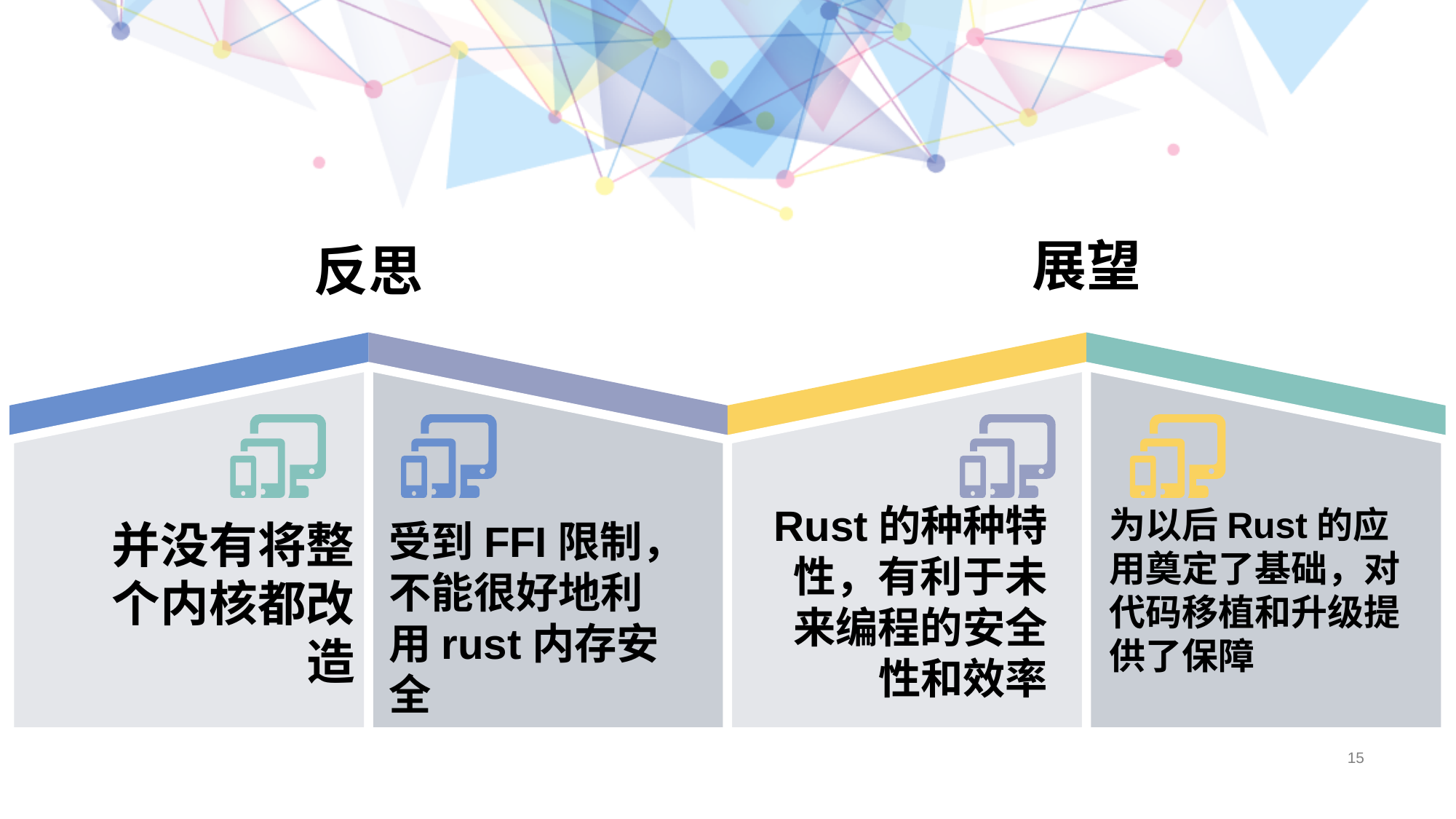

展望
反思

Rust的种种特性，有利于未来编程的安全性和效率
为以后Rust的应用奠定了基础，对代码移植和升级提供了保障
并没有将整个内核都改造
受到FFI限制，不能很好地利用rust内存安全
15